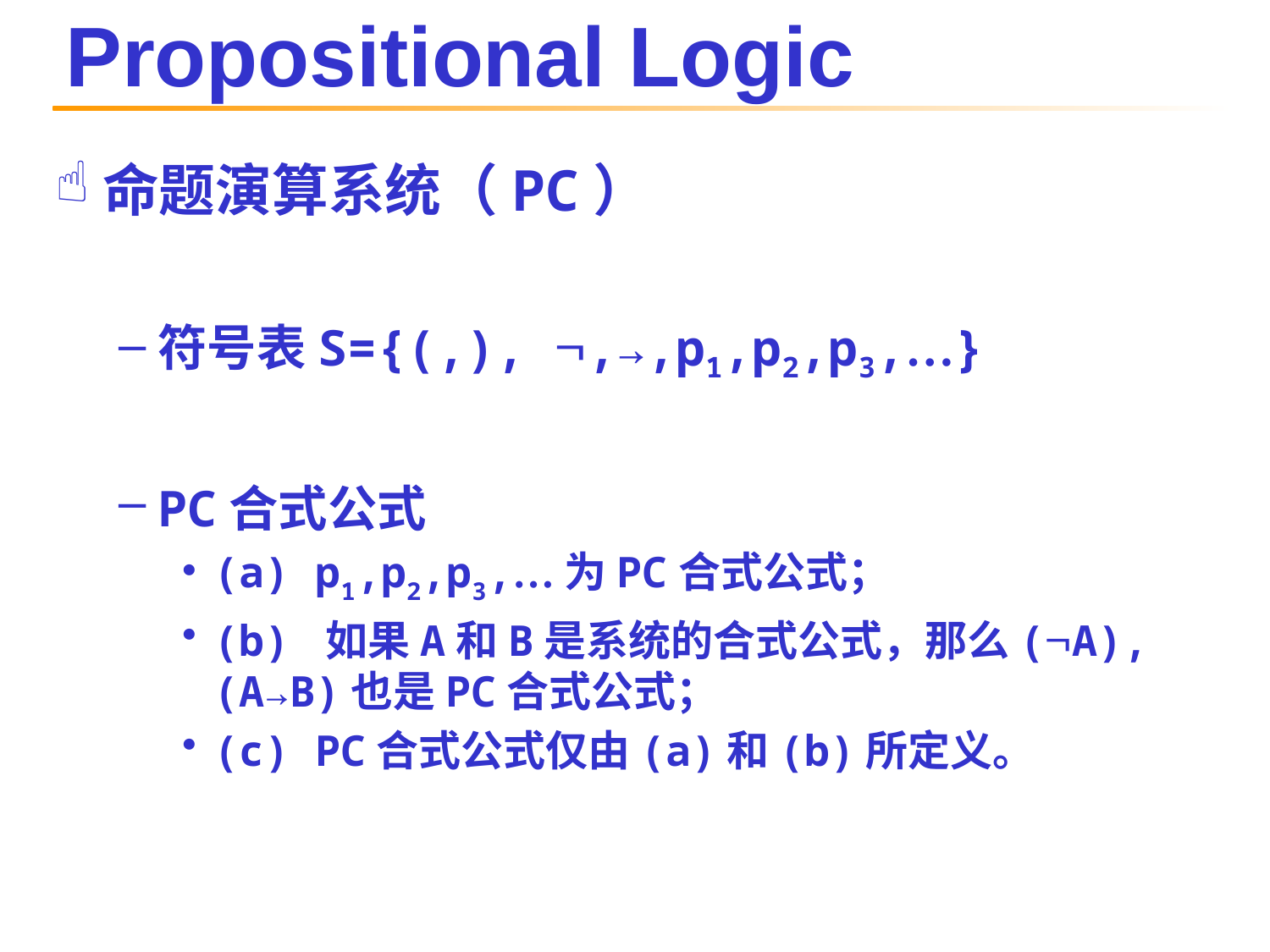

# Propositional Logic
命题演算系统（PC）

符号表S={(,), ¬,→,p1,p2,p3,…}

PC合式公式
(a) p1,p2,p3,…为PC合式公式；
(b) 如果A和B是系统的合式公式，那么(¬A),(A→B)也是PC合式公式；
(c) PC合式公式仅由(a)和(b)所定义。